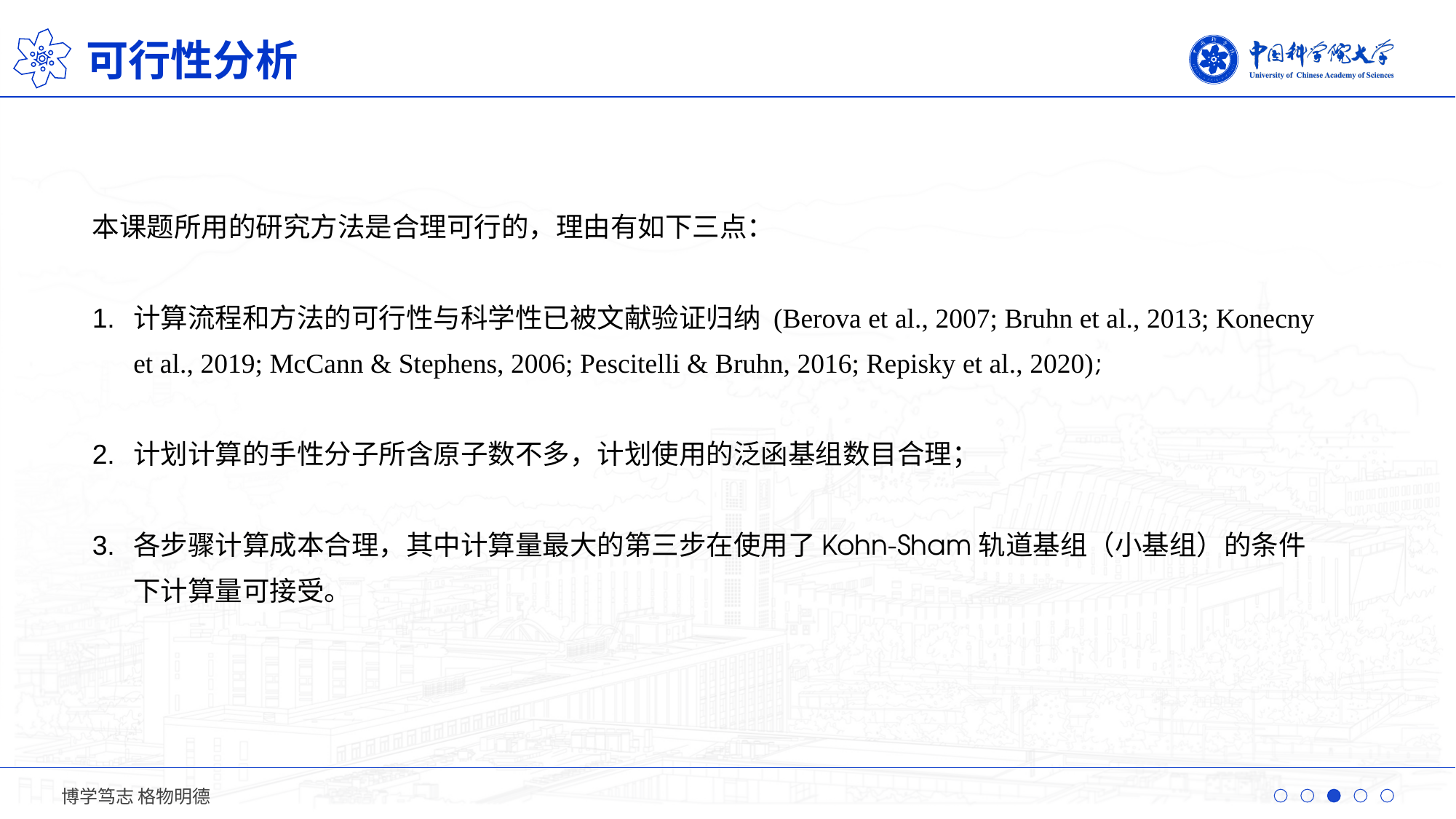

可行性分析
本课题所用的研究方法是合理可行的，理由有如下三点：

计算流程和方法的可行性与科学性已被文献验证归纳 (Berova et al., 2007; Bruhn et al., 2013; Konecny et al., 2019; McCann & Stephens, 2006; Pescitelli & Bruhn, 2016; Repisky et al., 2020);

计划计算的手性分子所含原子数不多，计划使用的泛函基组数目合理；

各步骤计算成本合理，其中计算量最大的第三步在使用了Kohn-Sham轨道基组（小基组）的条件下计算量可接受。